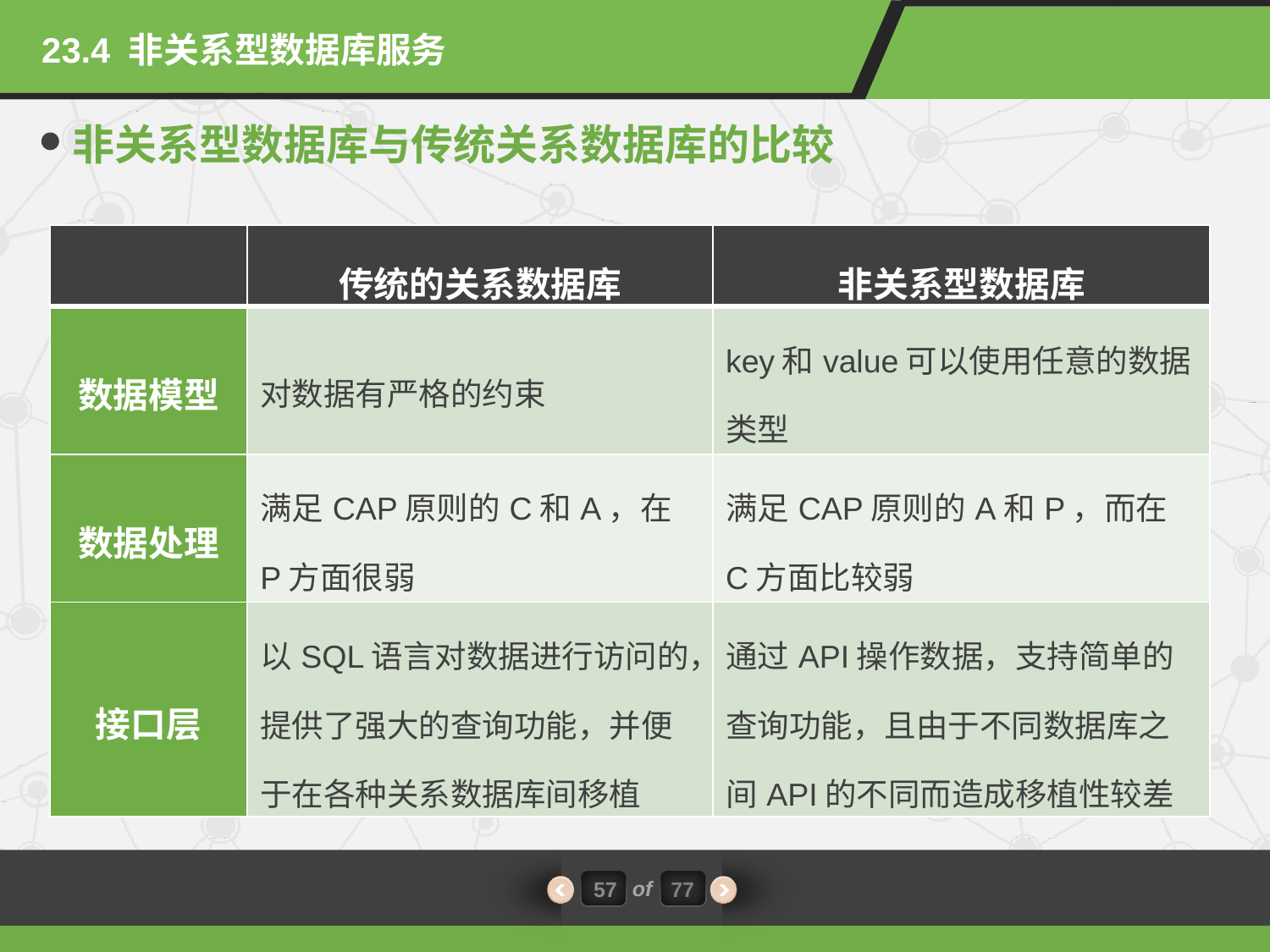

23.4 非关系型数据库服务
非关系型数据库与传统关系数据库的比较

|  | 传统的关系数据库 | 非关系型数据库 |
| --- | --- | --- |
| 数据模型 | 对数据有严格的约束 | key和value可以使用任意的数据类型 |
| 数据处理 | 满足CAP原则的C和A，在P方面很弱 | 满足CAP原则的A和P，而在C方面比较弱 |
| 接口层 | 以SQL语言对数据进行访问的，提供了强大的查询功能，并便于在各种关系数据库间移植 | 通过API操作数据，支持简单的查询功能，且由于不同数据库之间API的不同而造成移植性较差 |
57